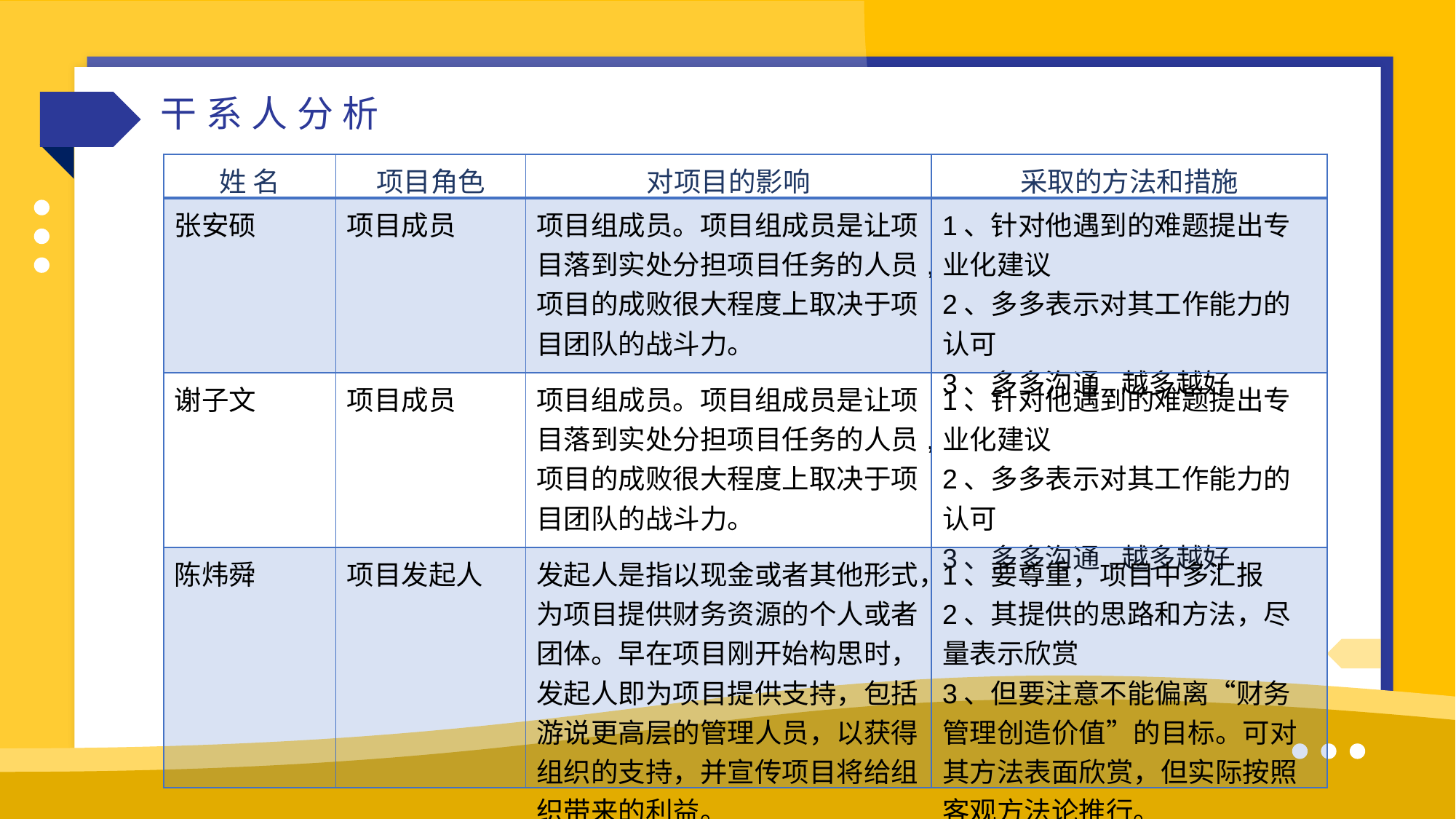

干系人分析
| 姓 名 | 项目角色 | 对项目的影响 | 采取的方法和措施 |
| --- | --- | --- | --- |
| 张安硕 | 项目成员 | 项目组成员。项目组成员是让项目落到实处分担项目任务的人员,项目的成败很大程度上取决于项目团队的战斗力。 | 1、针对他遇到的难题提出专业化建议 2、多多表示对其工作能力的认可 3、多多沟通,越多越好 |
| 谢子文 | 项目成员 | 项目组成员。项目组成员是让项目落到实处分担项目任务的人员,项目的成败很大程度上取决于项目团队的战斗力。 | 1、针对他遇到的难题提出专业化建议 2、多多表示对其工作能力的认可 3、多多沟通,越多越好 |
| 陈炜舜 | 项目发起人 | 发起人是指以现金或者其他形式，为项目提供财务资源的个人或者团体。早在项目刚开始构思时，发起人即为项目提供支持，包括游说更高层的管理人员，以获得组织的支持，并宣传项目将给组织带来的利益。 | 1、要尊重，项目中多汇报 2、其提供的思路和方法，尽量表示欣赏 3、但要注意不能偏离“财务管理创造价值”的目标。可对其方法表面欣赏，但实际按照客观方法论推行。 |